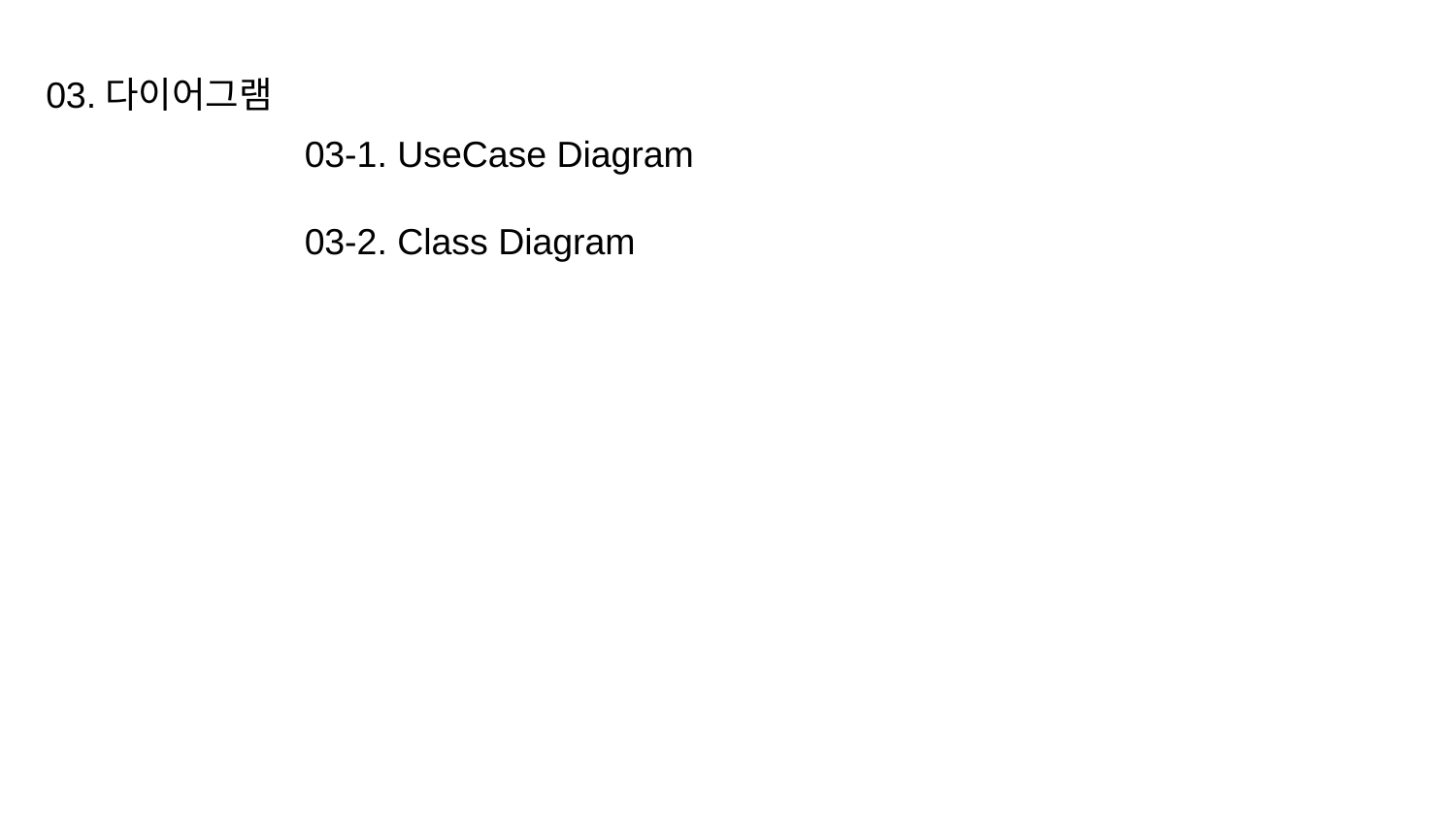

03.다이어그램
03-1. UseCase Diagram

03-2. Class Diagram